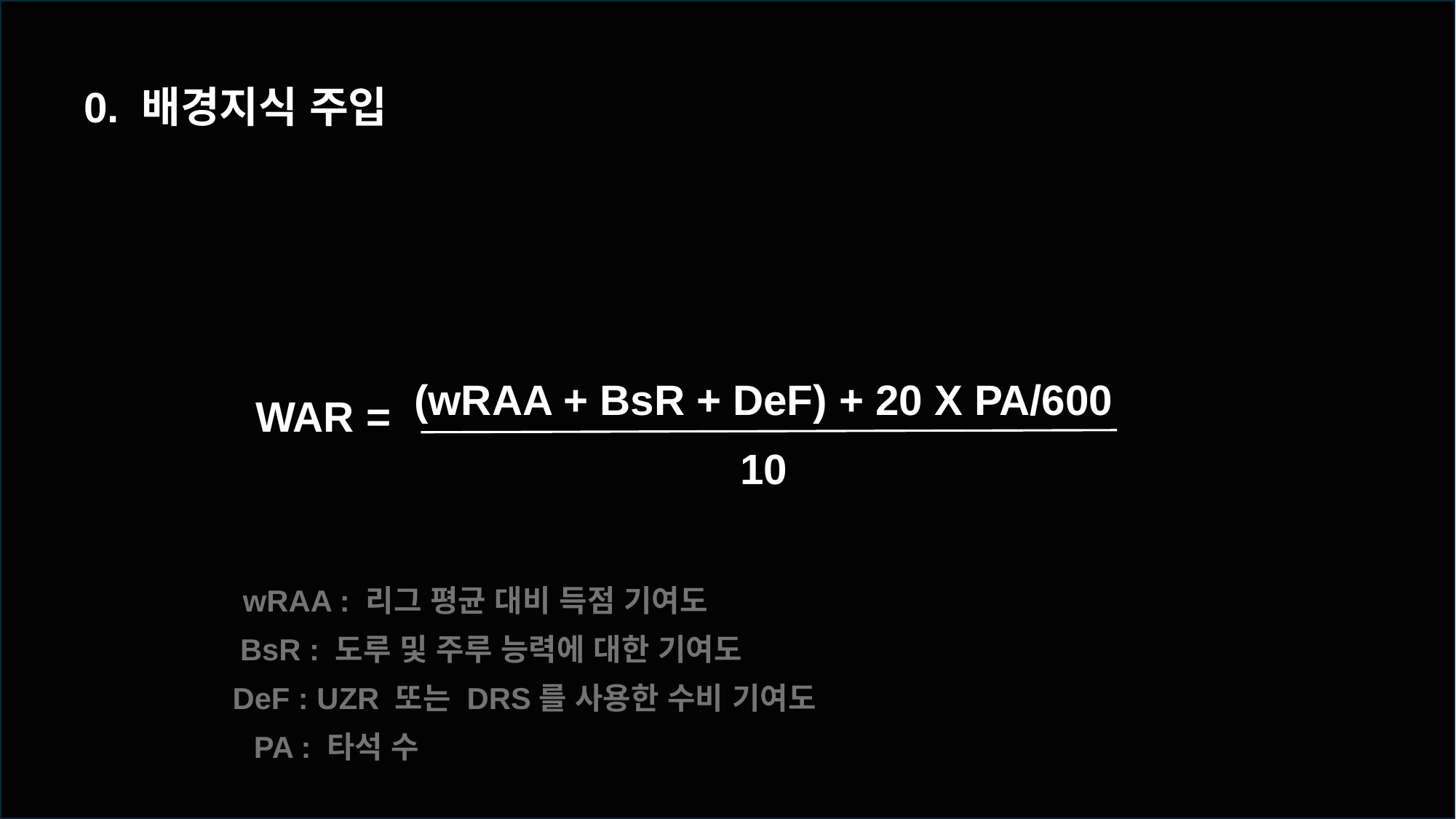

0. 배경지식 주입
(wRAA + BsR + DeF) + 20 X PA/600
10
WAR =
wRAA : 리그 평균 대비 득점 기여도
BsR : 도루 및 주루 능력에 대한 기여도
DeF : UZR 또는 DRS를 사용한 수비 기여도
PA : 타석 수